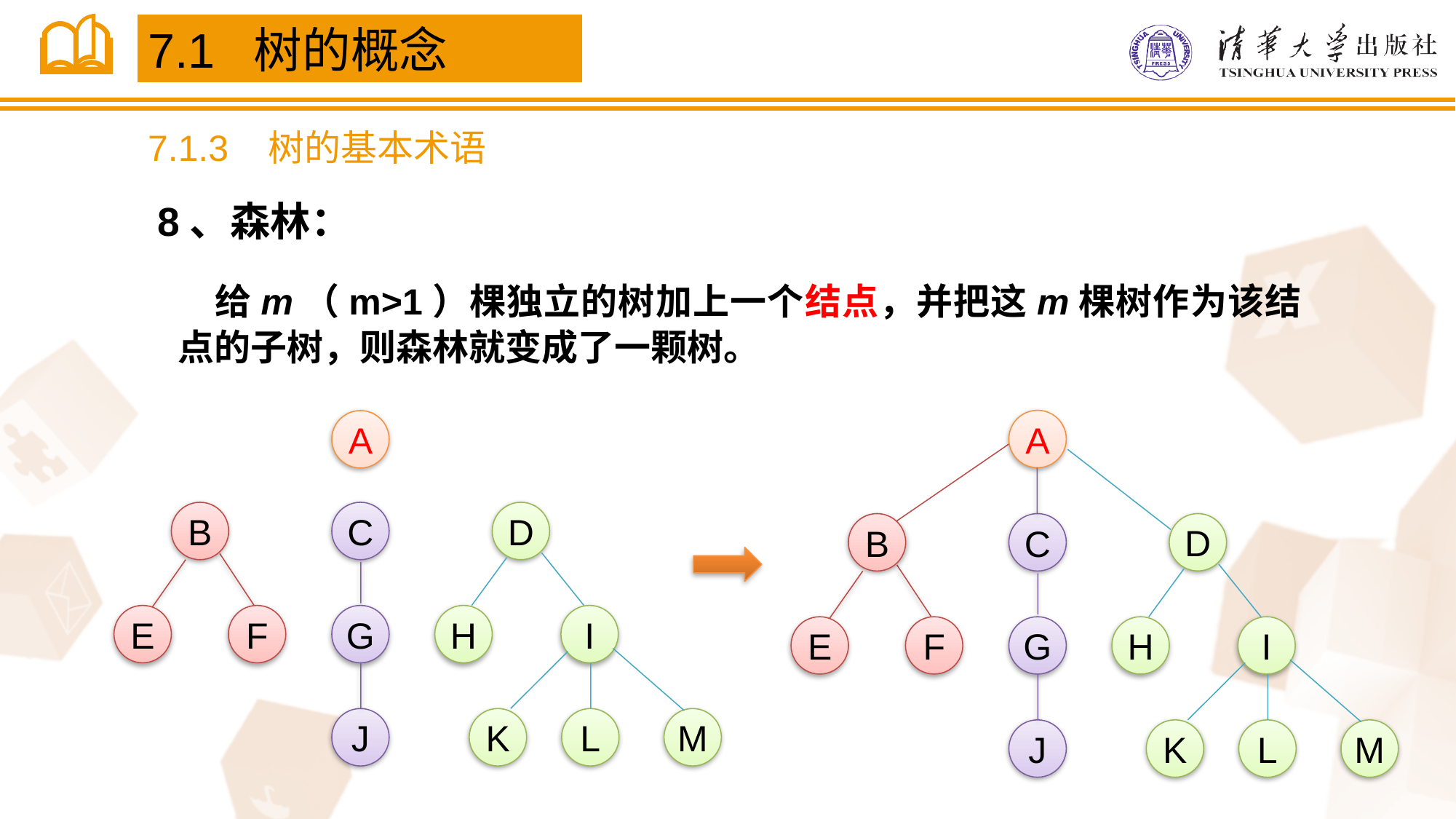

7.1  树的概念
7.1.3   树的基本术语
8、森林：
   给m（m>1）棵独立的树加上一个结点，并把这m棵树作为该结点的子树，则森林就变成了一颗树。
A
A

B
C
D
B
C
D

E
F
G
H
I
E
F
G
H
I

J
K
L
M
J
K
L
M